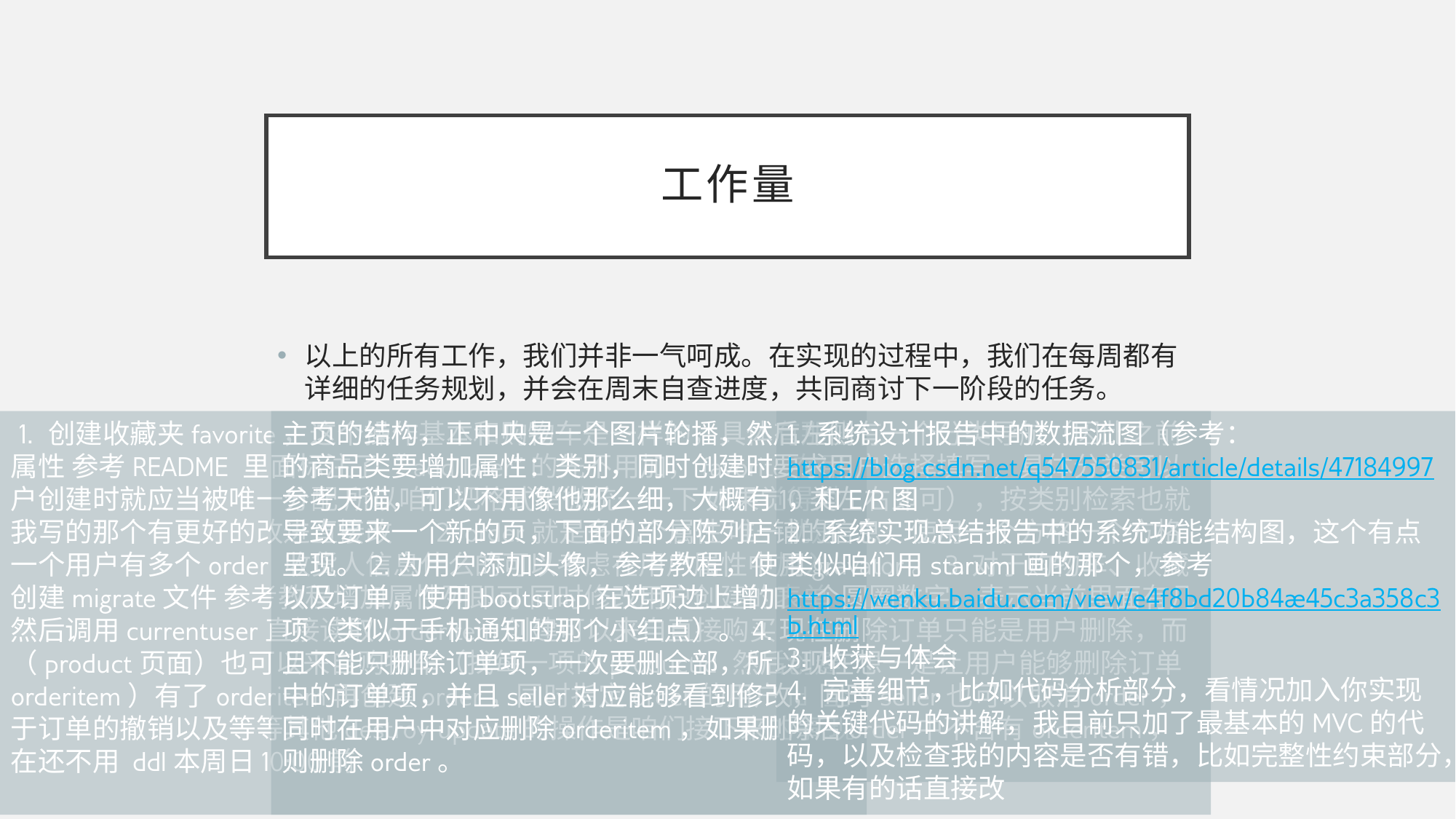

# 工作量
以上的所有工作，我们并非一气呵成。在实现的过程中，我们在每周都有详细的任务规划，并会在周末自查进度，共同商讨下一阶段的任务。
 1. 创建收藏夹favorite，这个操作基本和购物车是一样的，具体有那些属性 参考README 里面标注了“add later”的先不用加，favorite在用户创建时就应当被唯一分配 所以咱们把格式稍微统一一下 如果觉得对我写的那个有更好的改进直接改      2. order就是多几个属性 唯一就是一个用户有多个order 收货人信息什么的可以考虑在用户属性中加入 创建migrate文件 参考教程增加属性列即可 同时修改用户创建的表单 然后调用currentuser直接读取 orderitem创建可以来自直接购买（product页面）也可以来自购物车（找每一项的productid 然后创建orderitem）有了orderitem再创建order，同时指定order的用户id 至于订单的撤销以及等等其他destroy update的操作是咱们接下来的事 现在还不用 ddl本周日10:00前

主页的结构，正中央是一个图片轮播，然后左侧有一个分类导航（因此之前的商品类要增加属性：类别，同时创建时要求用户选择填写，具体分类可以参考天猫，可以不用像他那么细，大概有10类左右即可），按类别检索也就导致要来一个新的页，下面的部分陈列店铺的信息，使用一个方格一个方格呈现。2.为用户添加头像，参考教程，使用gravator。3.对于购物车、收藏以及订单，使用bootstrap在选项边上增加一个圆圈数字，表示当前里面有几项（类似于手机通知的那个小红点）。4.现在删除订单只能是用户删除，而且不能只删除订单项，一次要删全部，所以现在想一是让用户能够删除订单中的订单项，并且seller对应能够看到修改，同时seller也可以取消order，同时在用户中对应删除orderitem，如果删除后order中不含有orderitem，则删除order。

1. 系统设计报告中的数据流图（参考：https://blog.csdn.net/q547550831/article/details/47184997  ，和E/R图
2. 系统实现总结报告中的系统功能结构图，这个有点类似咱们用staruml画的那个，参考https://wenku.baidu.com/view/e4f8bd20b84ae45c3a358c3b.html
3. 收获与体会
4. 完善细节，比如代码分析部分，看情况加入你实现的关键代码的讲解，我目前只加了最基本的MVC的代码，以及检查我的内容是否有错，比如完整性约束部分，如果有的话直接改